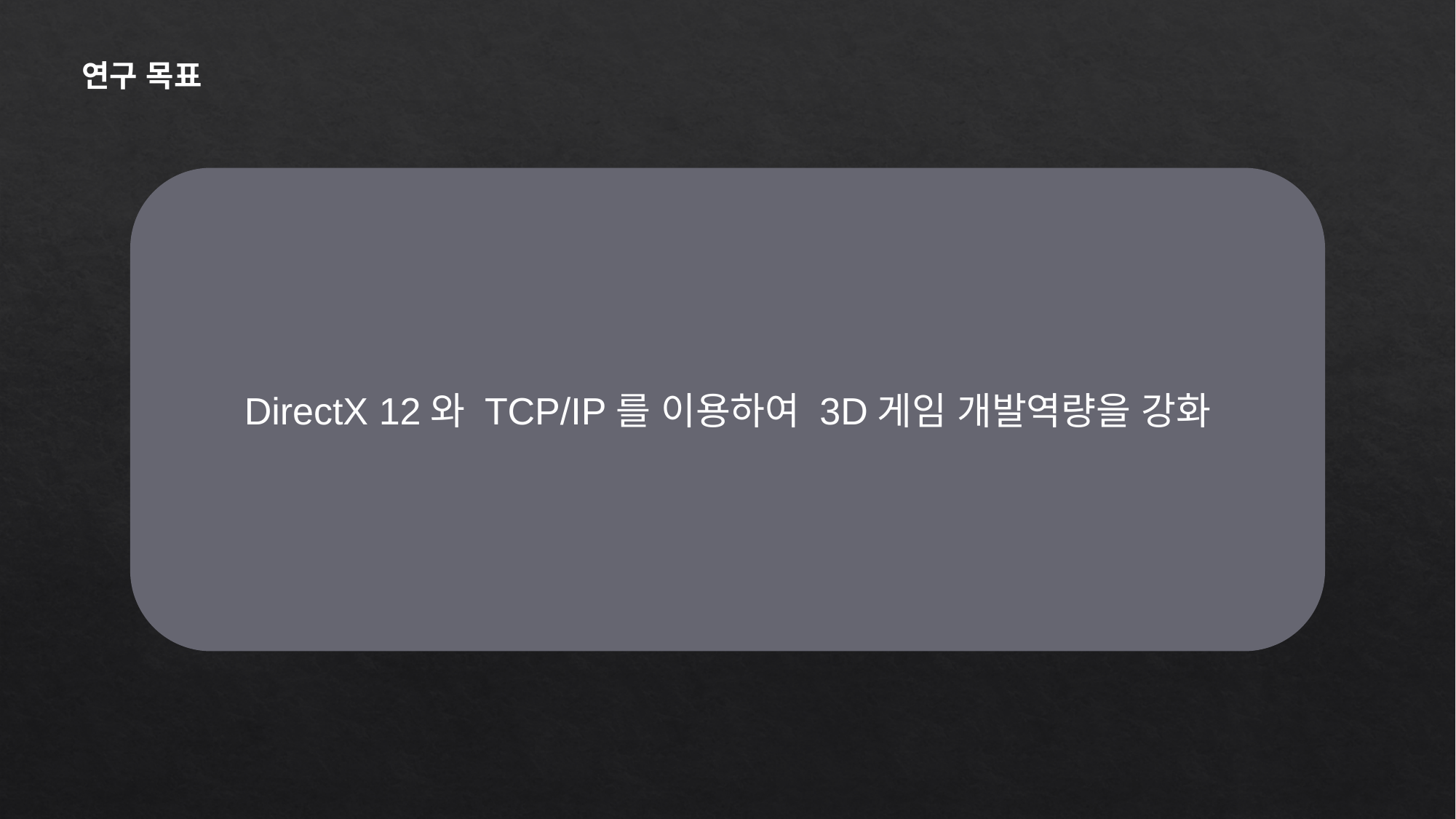

연구 목표
DirectX 12와 TCP/IP를 이용하여 3D게임 개발역량을 강화